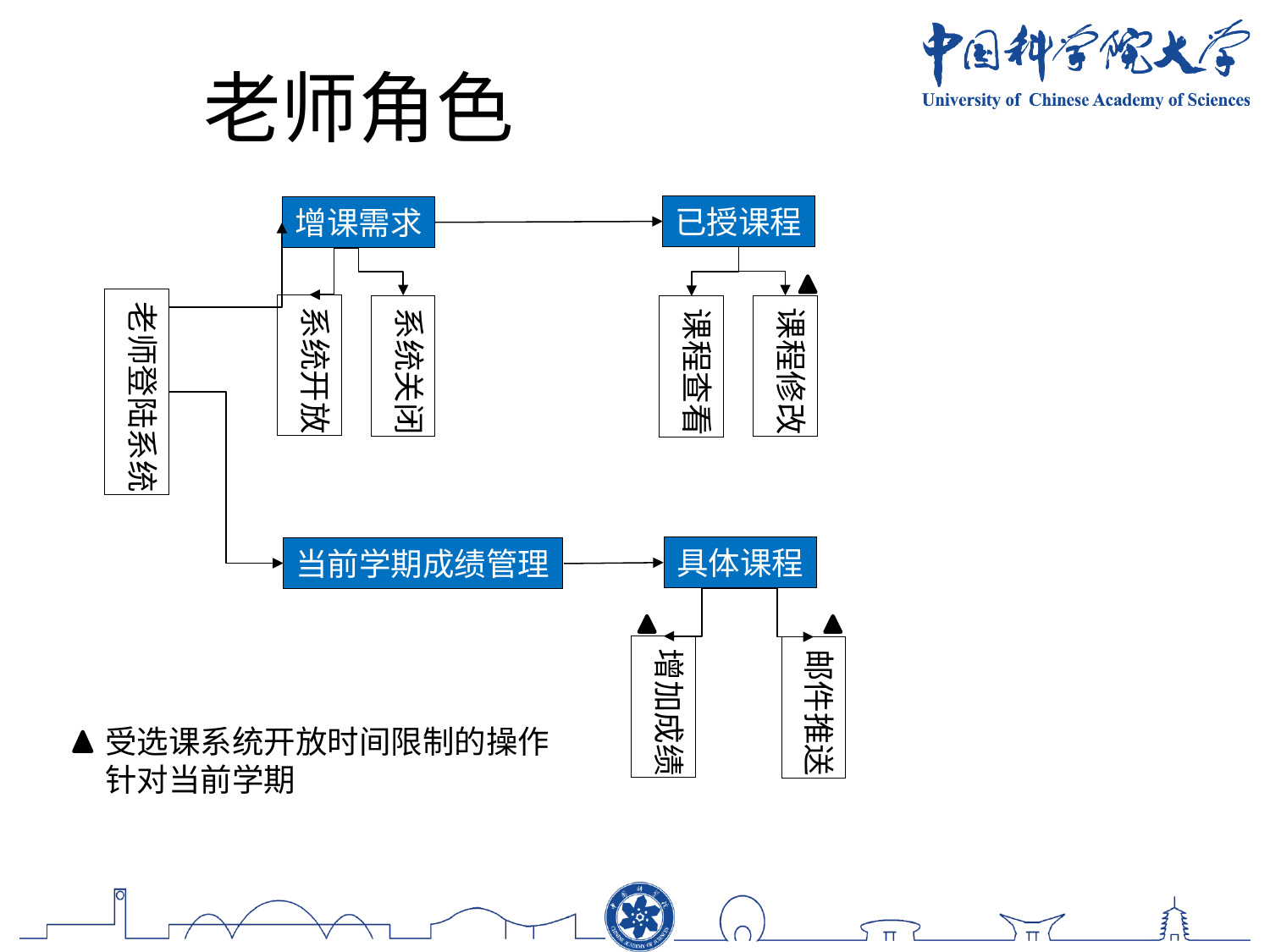

老师角色
已授课程
课程修改
课程查看
增课需求
系统开放
系统关闭

老师登陆系统
具体课程
当前学期成绩管理
增加成绩
邮件推送

受选课系统开放时间限制的操作
针对当前学期